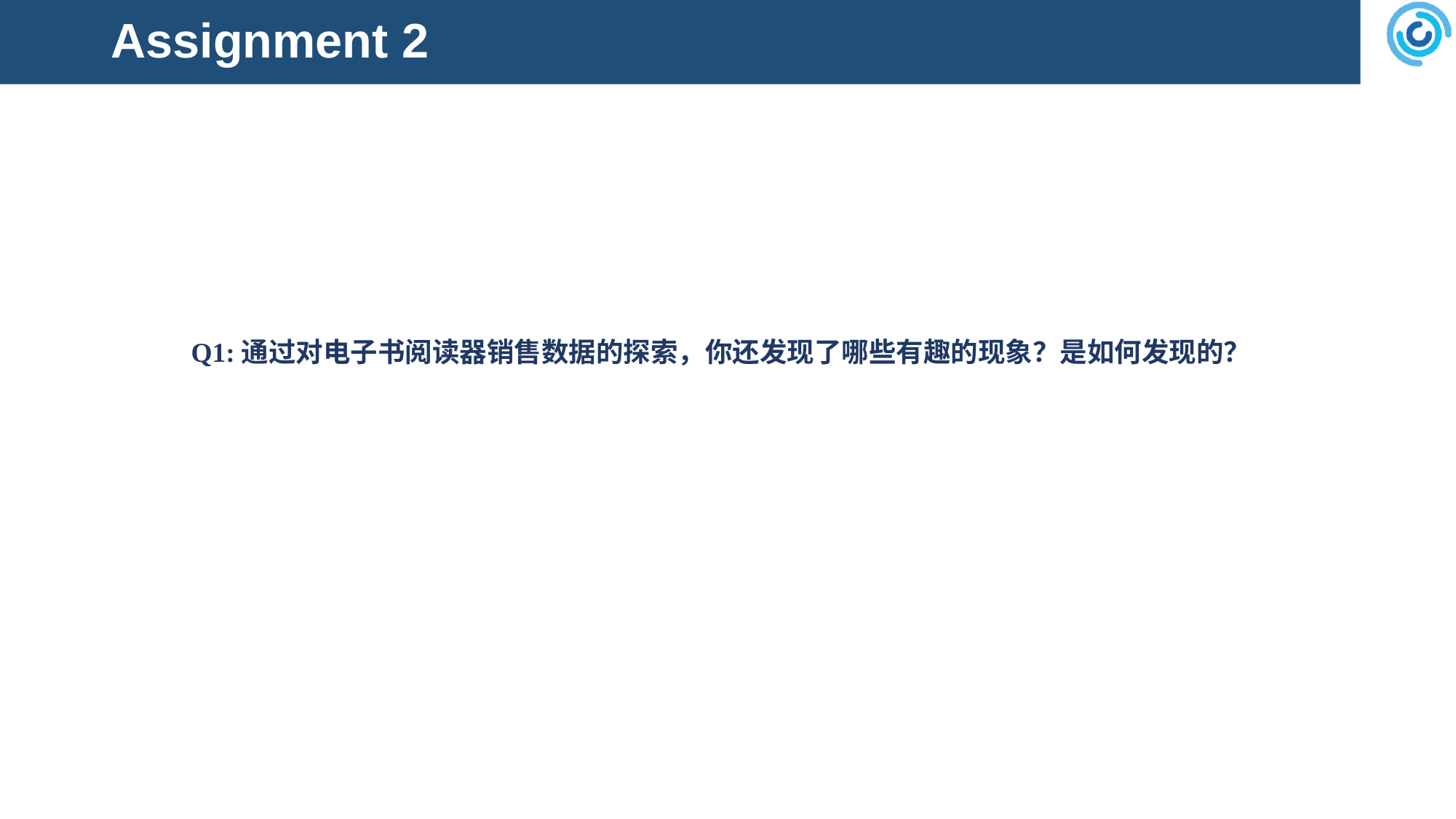

# Assignment 2
Q1:通过对电子书阅读器销售数据的探索，你还发现了哪些有趣的现象？是如何发现的？